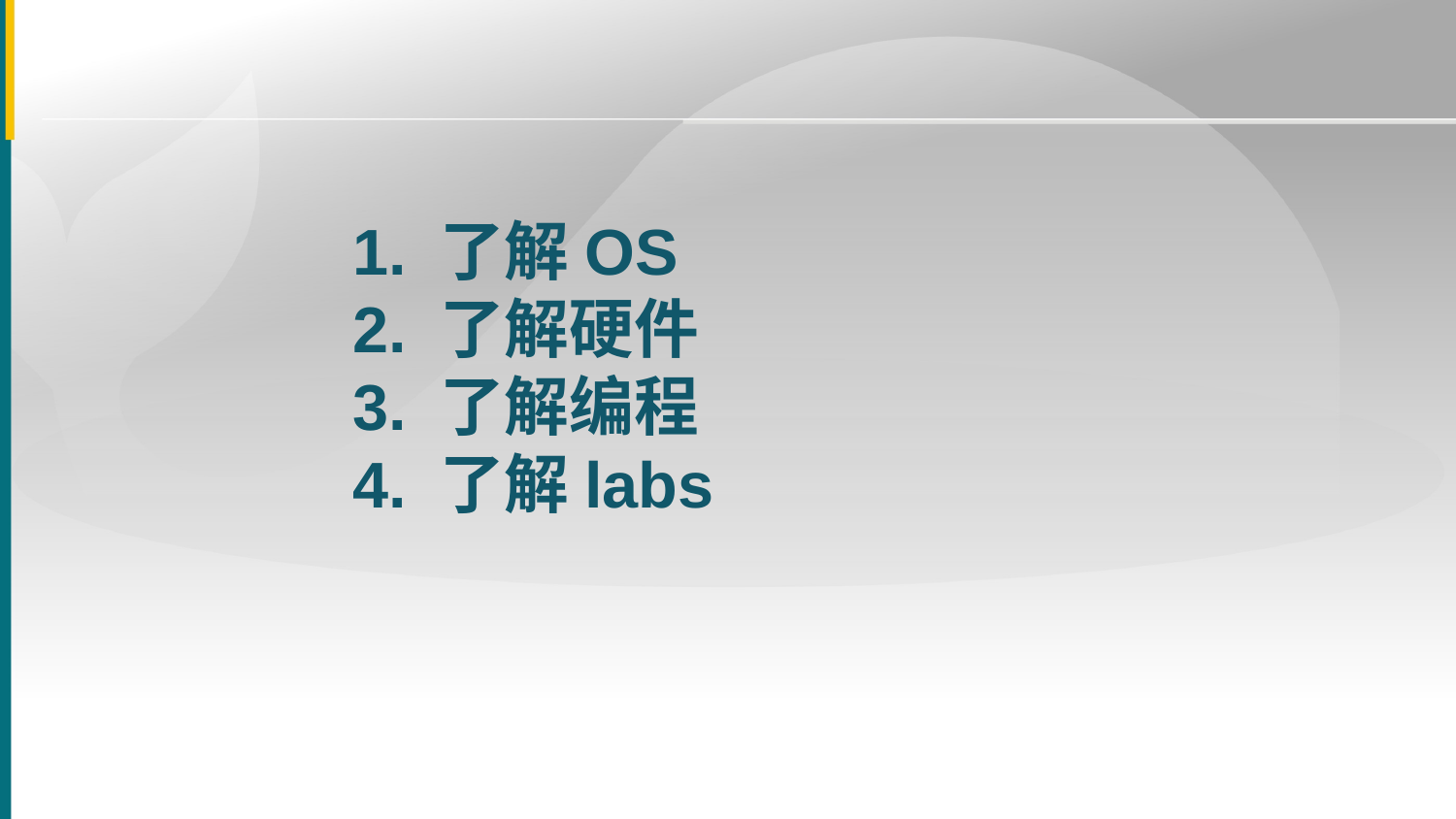

# 1. 了解OS 2. 了解硬件 3. 了解编程 4. 了解labs